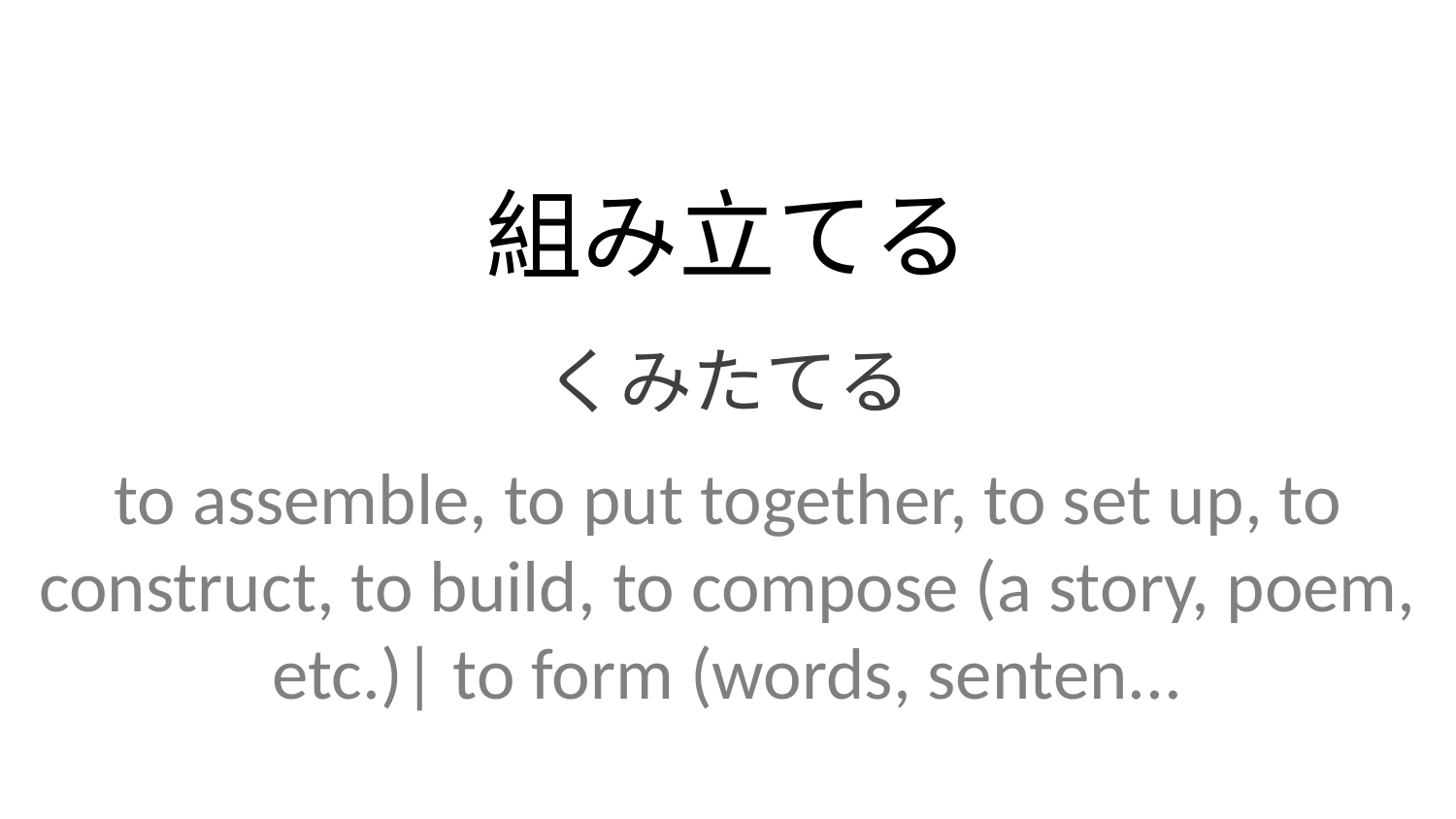

組み立てる

くみたてる
to assemble, to put together, to set up, to construct, to build, to compose (a story, poem, etc.)| to form (words, senten...